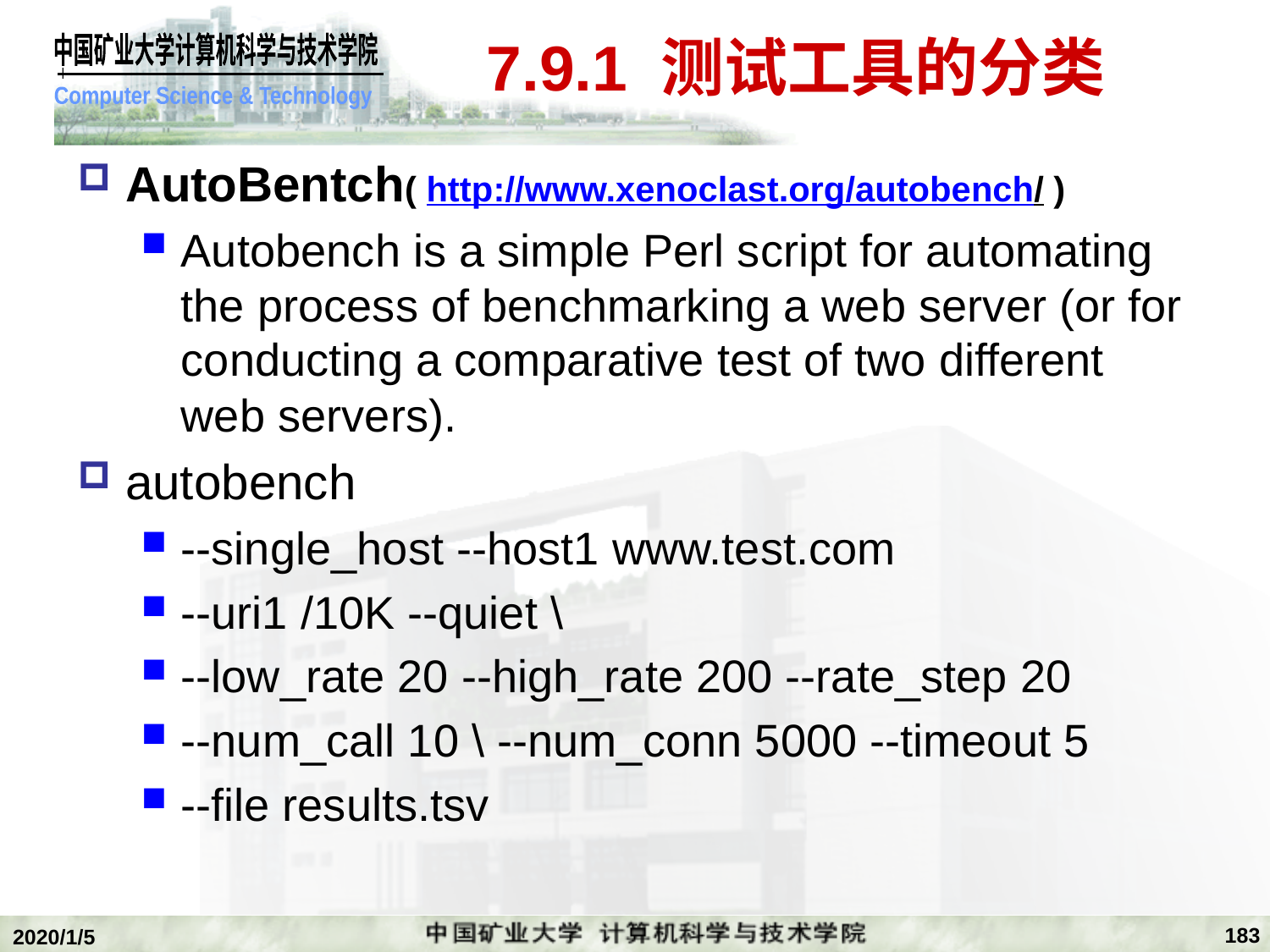

# 7.9.1 测试工具的分类
AutoBentch( http://www.xenoclast.org/autobench/ )
Autobench is a simple Perl script for automating the process of benchmarking a web server (or for conducting a comparative test of two different web servers).
autobench
--single_host --host1 www.test.com
--uri1 /10K --quiet \
--low_rate 20 --high_rate 200 --rate_step 20
--num_call 10 \ --num_conn 5000 --timeout 5
--file results.tsv

183
2020/1/5